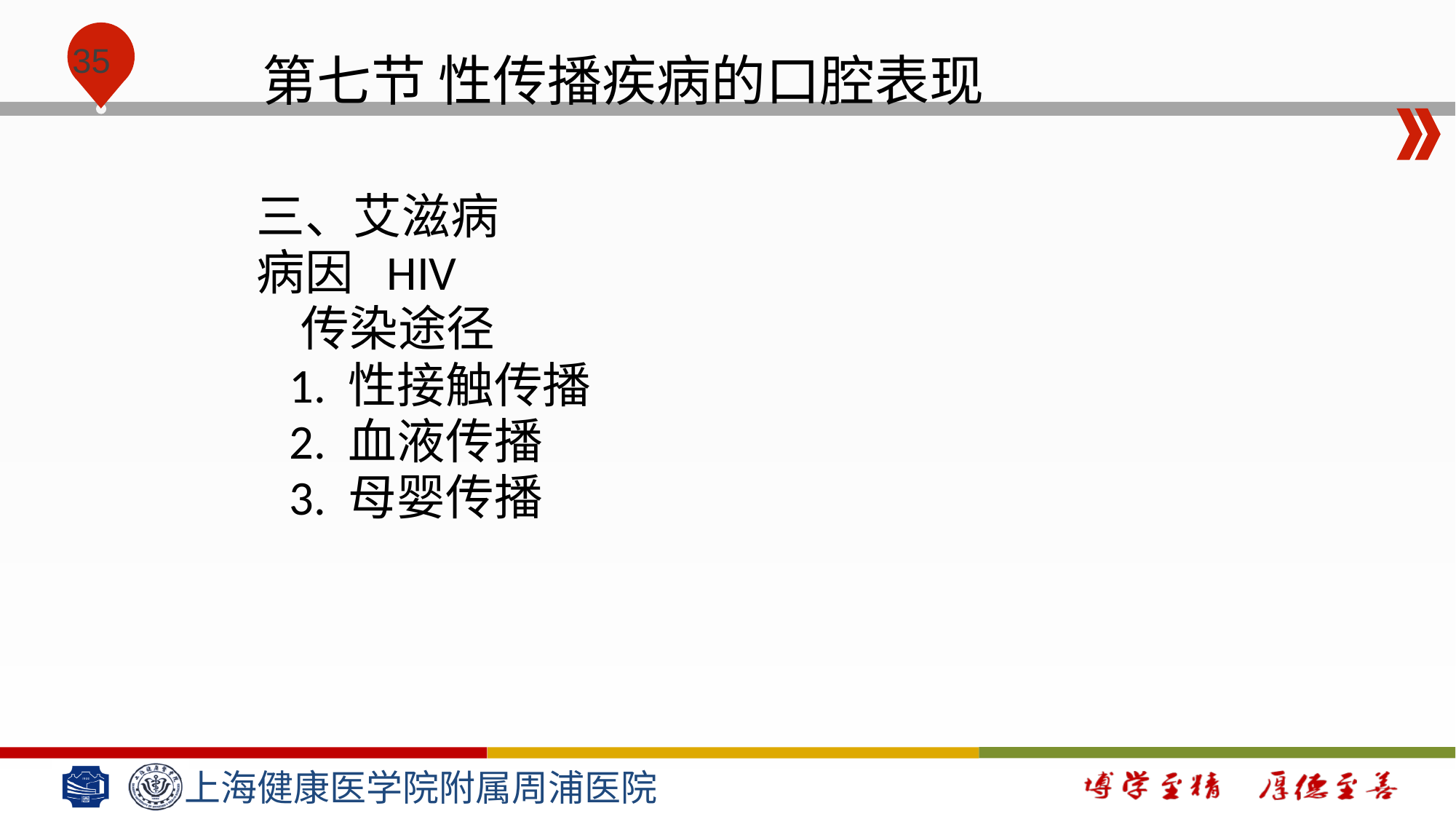

# 第七节 性传播疾病的口腔表现
三、艾滋病
病因  HIV
   传染途径
   1. 性接触传播
   2. 血液传播
   3. 母婴传播